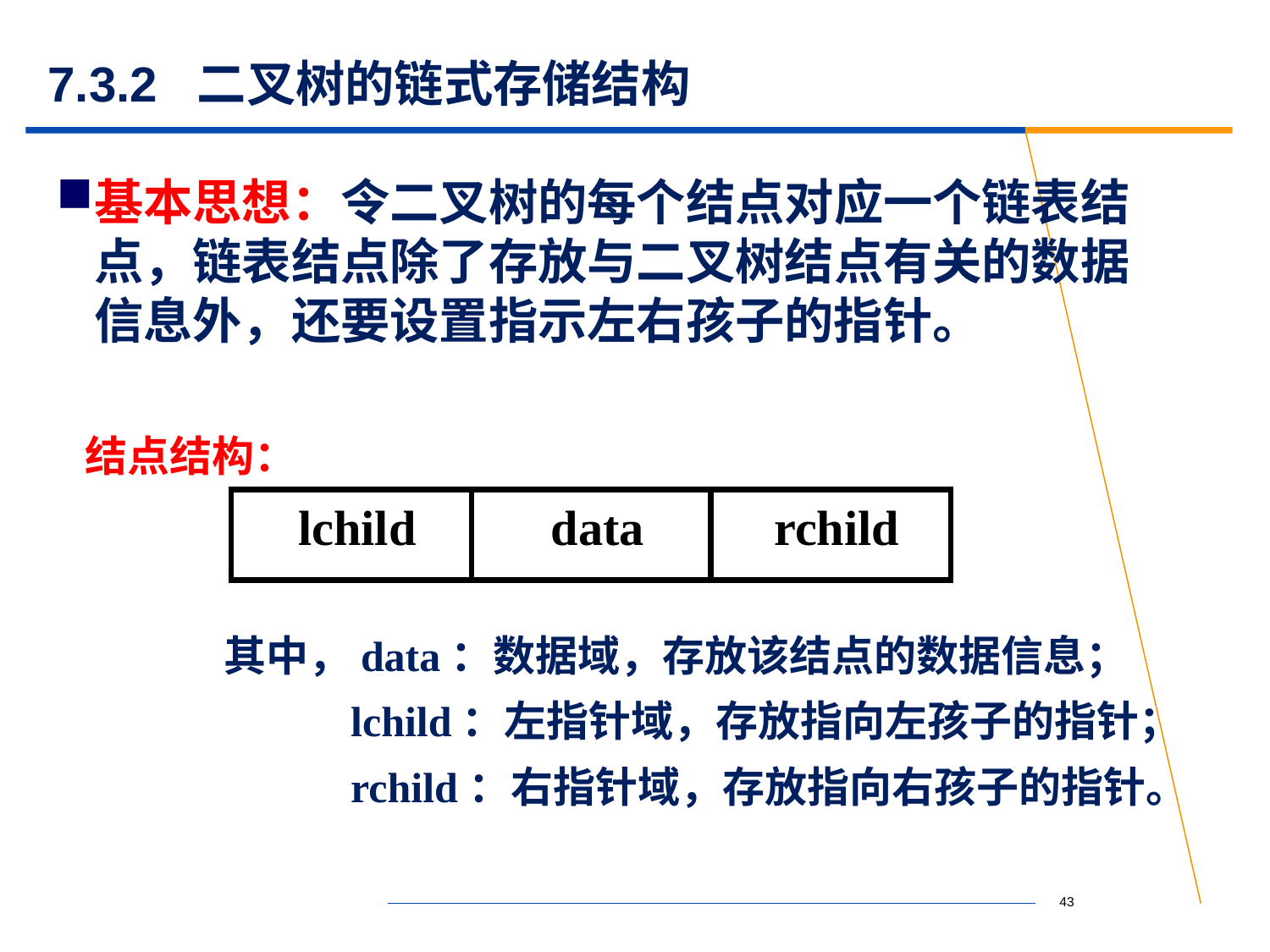

# 7.3.2  二叉树的链式存储结构
基本思想：令二叉树的每个结点对应一个链表结点，链表结点除了存放与二叉树结点有关的数据信息外，还要设置指示左右孩子的指针。
结点结构：
 lchild
 data
 rchild
其中，data：数据域，存放该结点的数据信息；
            lchild：左指针域，存放指向左孩子的指针；
            rchild：右指针域，存放指向右孩子的指针。